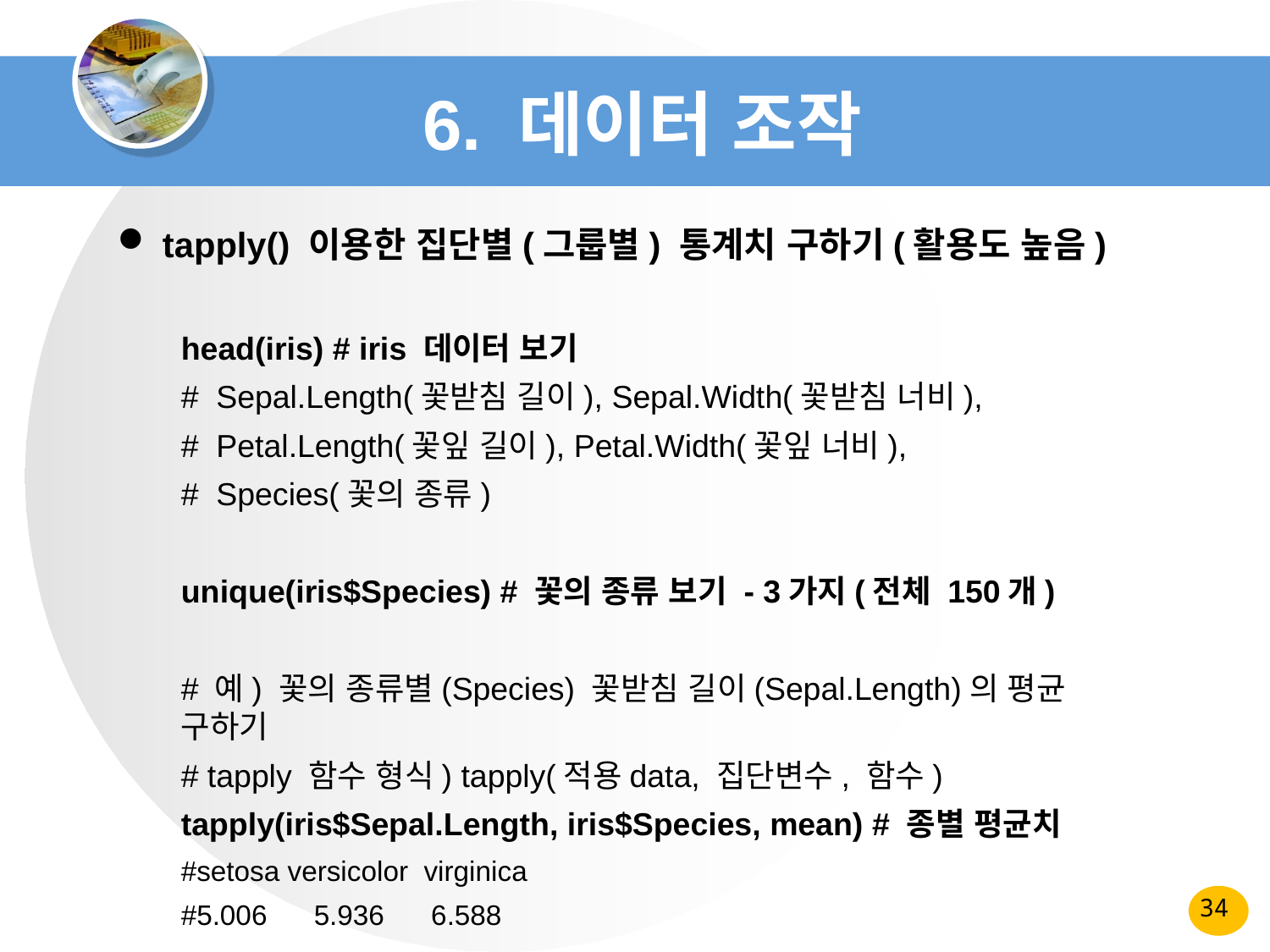

# 6. 데이터 조작
 tapply() 이용한 집단별(그룹별) 통계치 구하기(활용도 높음)

head(iris) # iris 데이터 보기
#  Sepal.Length(꽃받침 길이), Sepal.Width(꽃받침 너비),
#  Petal.Length(꽃잎 길이), Petal.Width(꽃잎 너비),
#  Species(꽃의 종류)

unique(iris$Species) # 꽃의 종류 보기 - 3가지(전체 150개)

# 예) 꽃의 종류별(Species) 꽃받침 길이(Sepal.Length)의 평균 구하기
# tapply 함수 형식) tapply(적용data, 집단변수, 함수)
tapply(iris$Sepal.Length, iris$Species, mean) # 종별 평균치
#setosa versicolor  virginica
#5.006      5.936      6.588
34